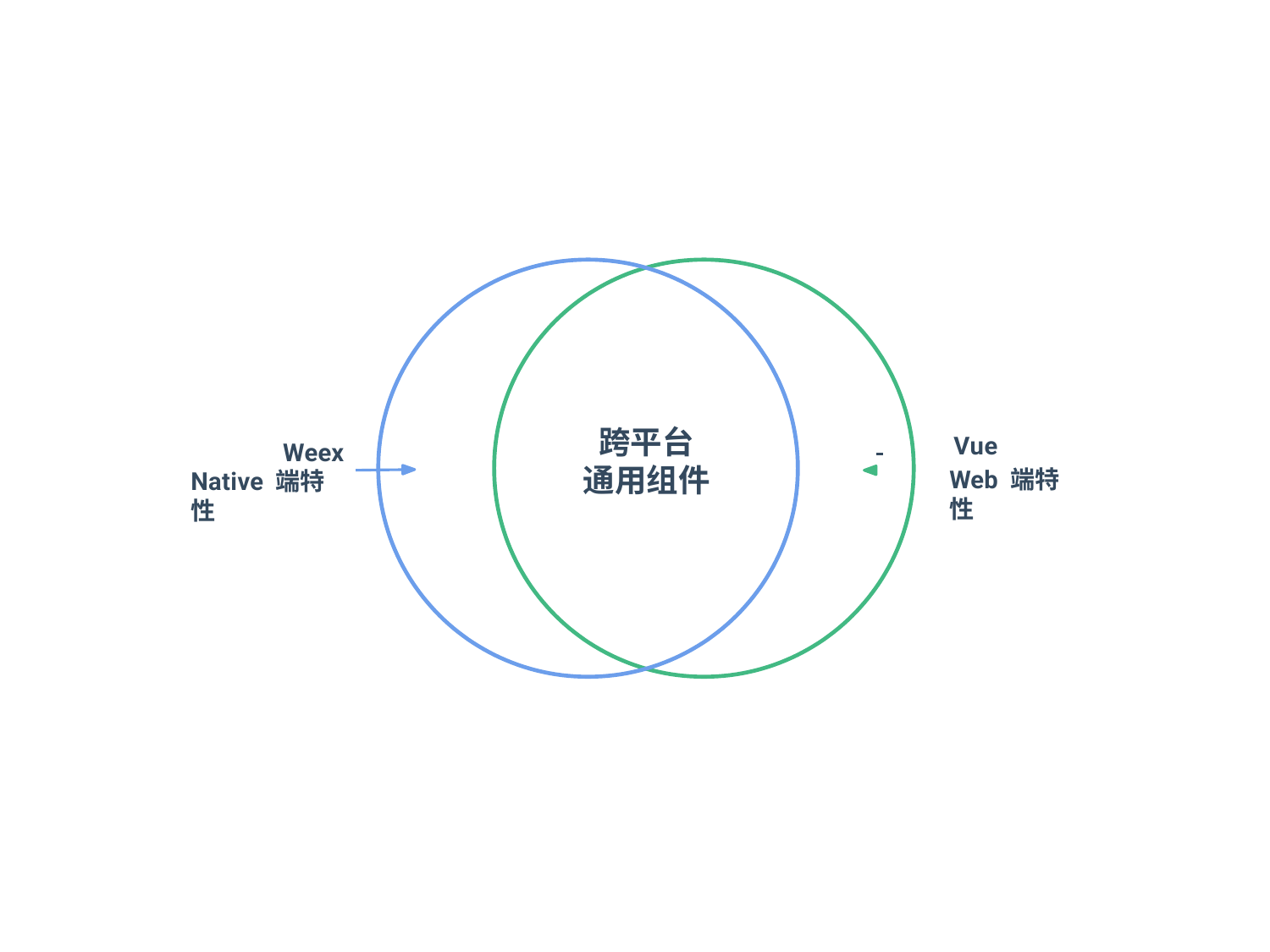

# 跨平台 通用组件
 	 Vue
Web 端特性
Weex
Native 端特性